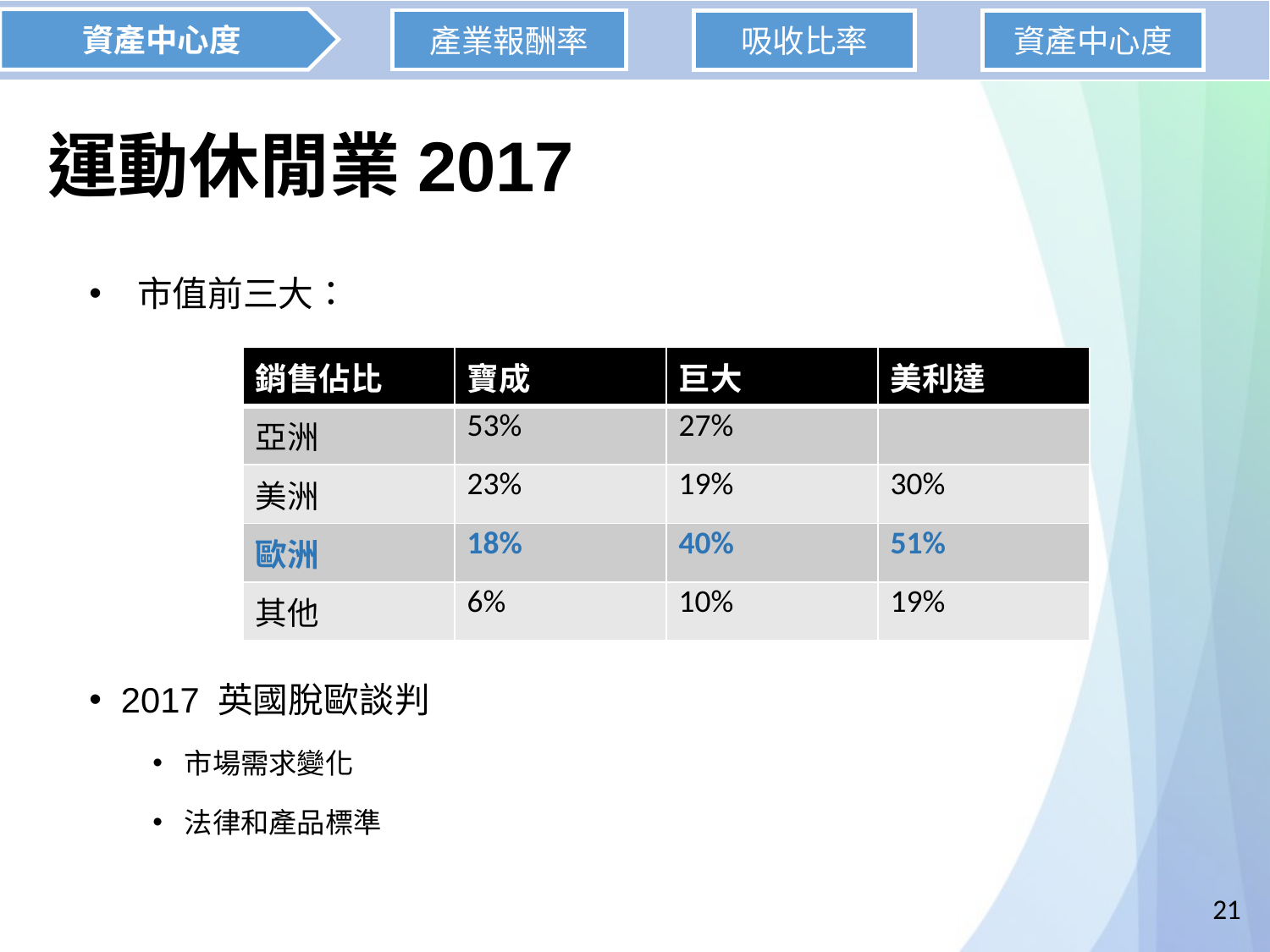

資產中心度
產業報酬率
吸收比率
資產中心度
# 運動休閒業2017
 市值前三大：

2017 英國脫歐談判
市場需求變化
法律和產品標準

| 銷售佔比 | 寶成 | 巨大 | 美利達 |
| --- | --- | --- | --- |
| 亞洲 | 53% | 27% |  |
| 美洲 | 23% | 19% | 30% |
| 歐洲 | 18% | 40% | 51% |
| 其他 | 6% | 10% | 19% |

21